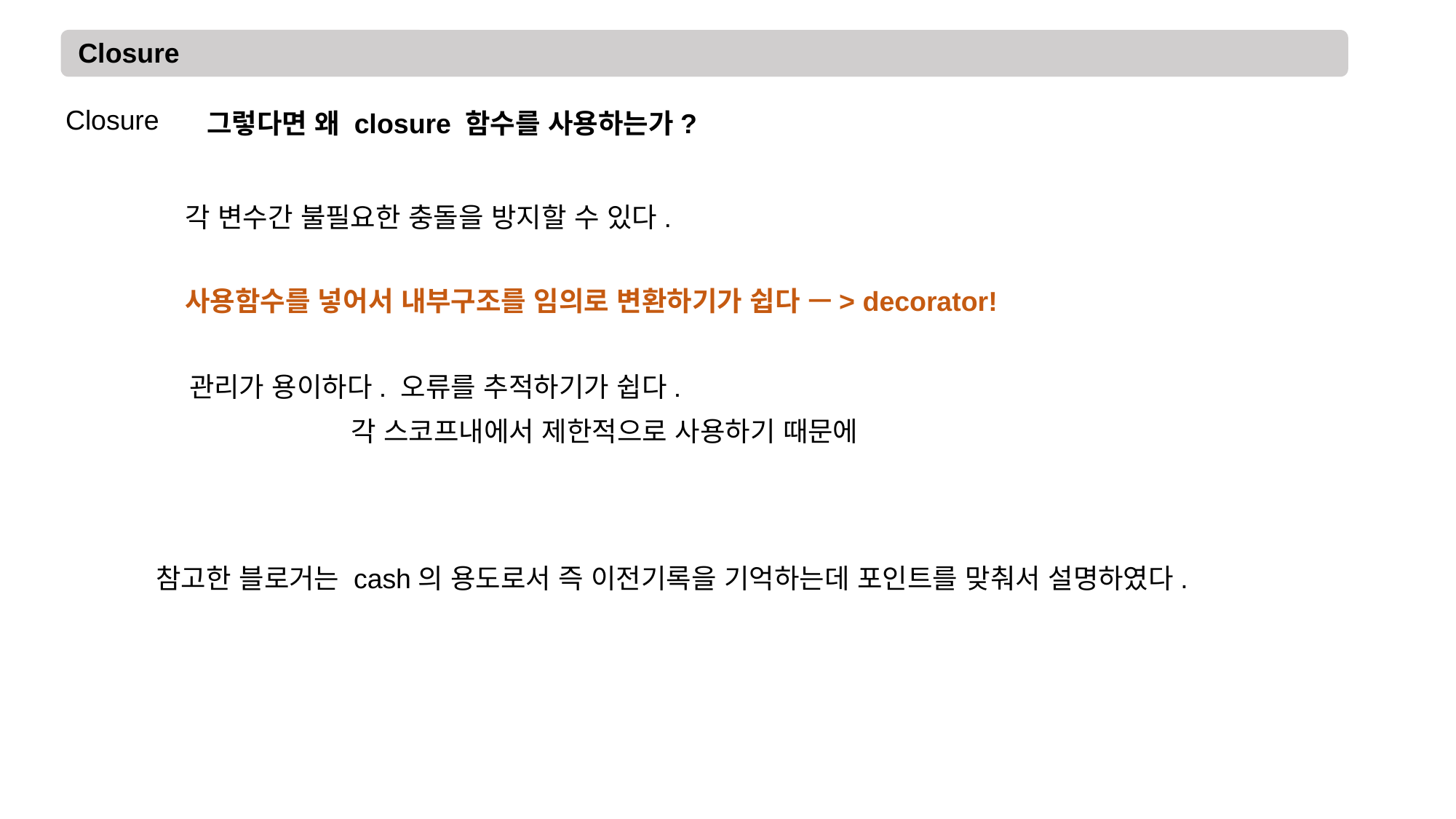

Closure
Closure
그렇다면 왜 closure 함수를 사용하는가?
각 변수간 불필요한 충돌을 방지할 수 있다.
사용함수를 넣어서 내부구조를 임의로 변환하기가 쉽다 —> decorator!
관리가 용이하다. 오류를 추적하기가 쉽다.
각 스코프내에서 제한적으로 사용하기 때문에
참고한 블로거는 cash의 용도로서 즉 이전기록을 기억하는데 포인트를 맞춰서 설명하였다.